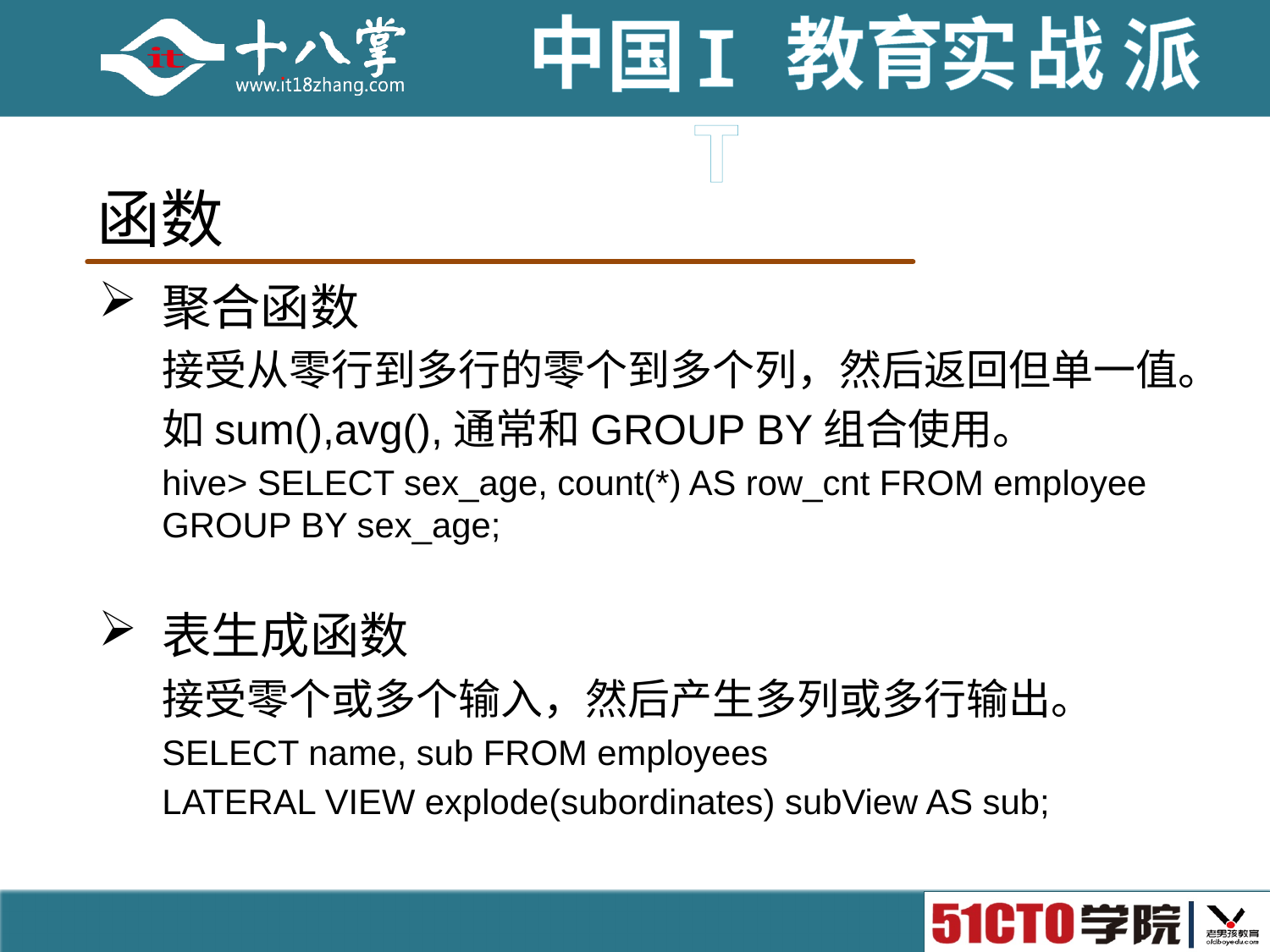

# 函数
聚合函数
接受从零行到多行的零个到多个列，然后返回但单一值。
如sum(),avg(),通常和GROUP BY组合使用。
hive> SELECT sex_age, count(*) AS row_cnt FROM employee GROUP BY sex_age;

表生成函数
接受零个或多个输入，然后产生多列或多行输出。
SELECT name, sub FROM employees
LATERAL VIEW explode(subordinates) subView AS sub;